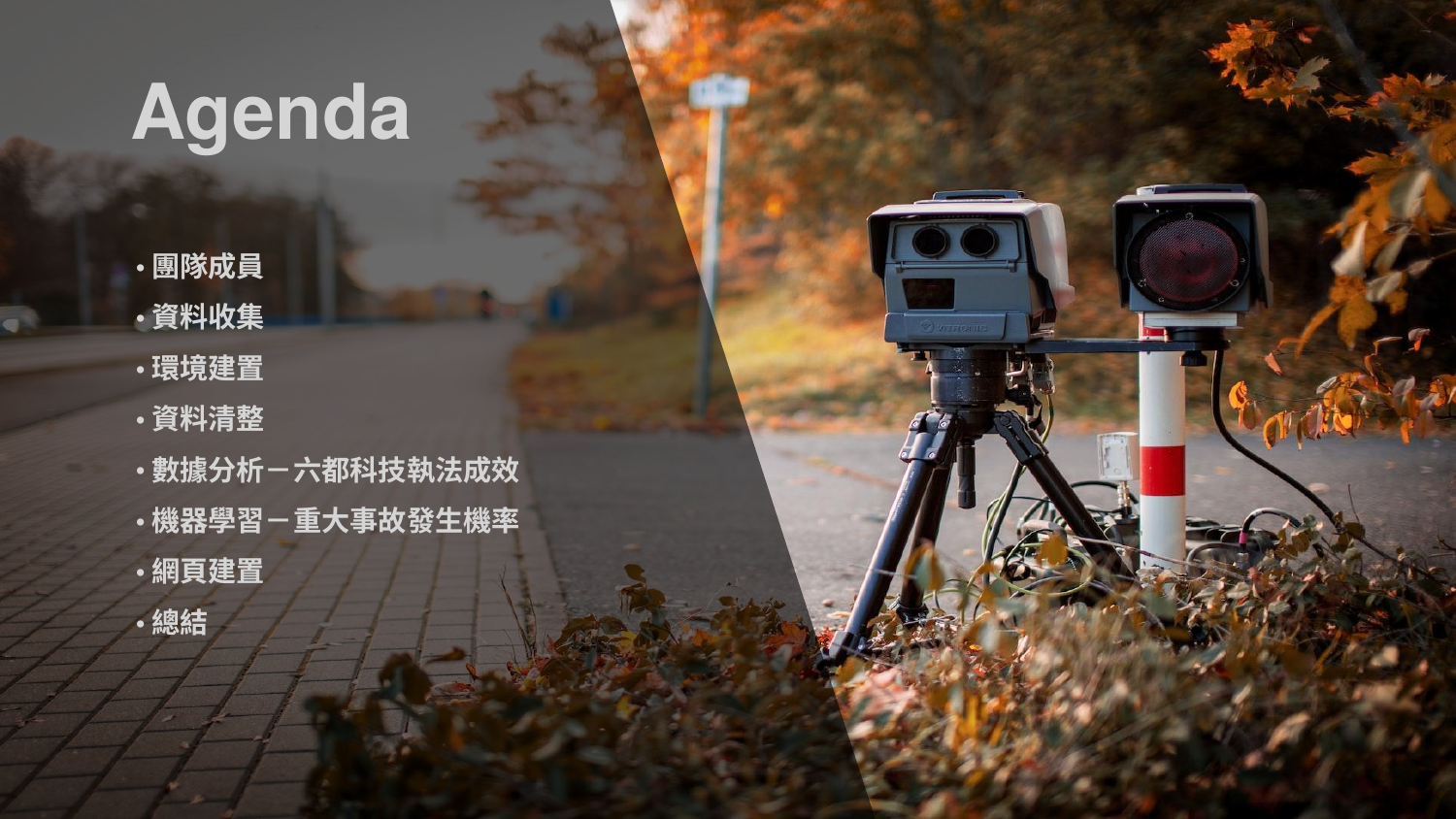

Agenda
團隊成員
資料收集
環境建置
資料清整
數據分析－六都科技執法成效
機器學習－重大事故發生機率
網頁建置
總結